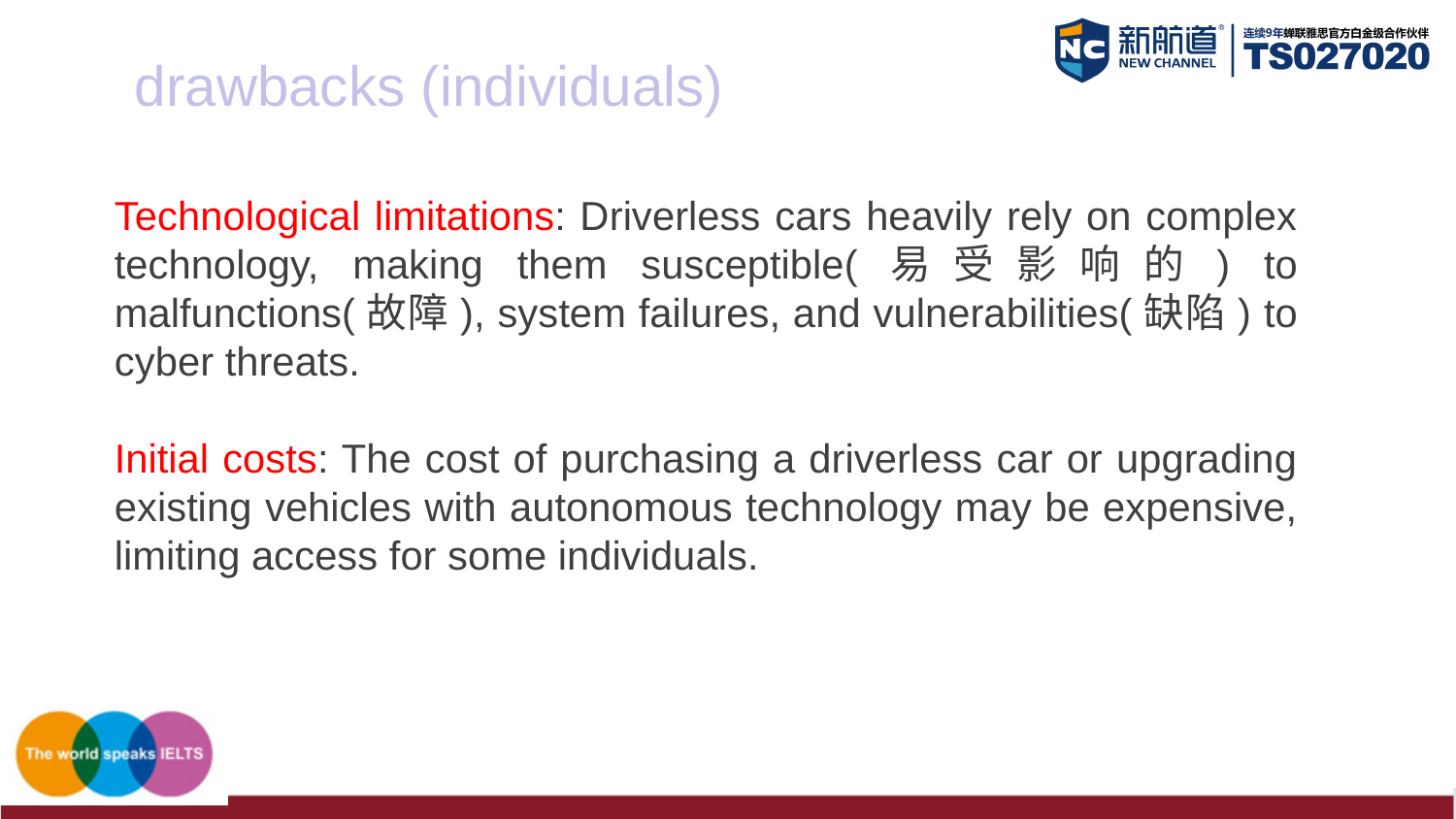

drawbacks (individuals)

Technological limitations: Driverless cars heavily rely on complex technology, making them susceptible(易受影响的) to malfunctions(故障), system failures, and vulnerabilities(缺陷) to cyber threats.

Initial costs: The cost of purchasing a driverless car or upgrading existing vehicles with autonomous technology may be expensive, limiting access for some individuals.